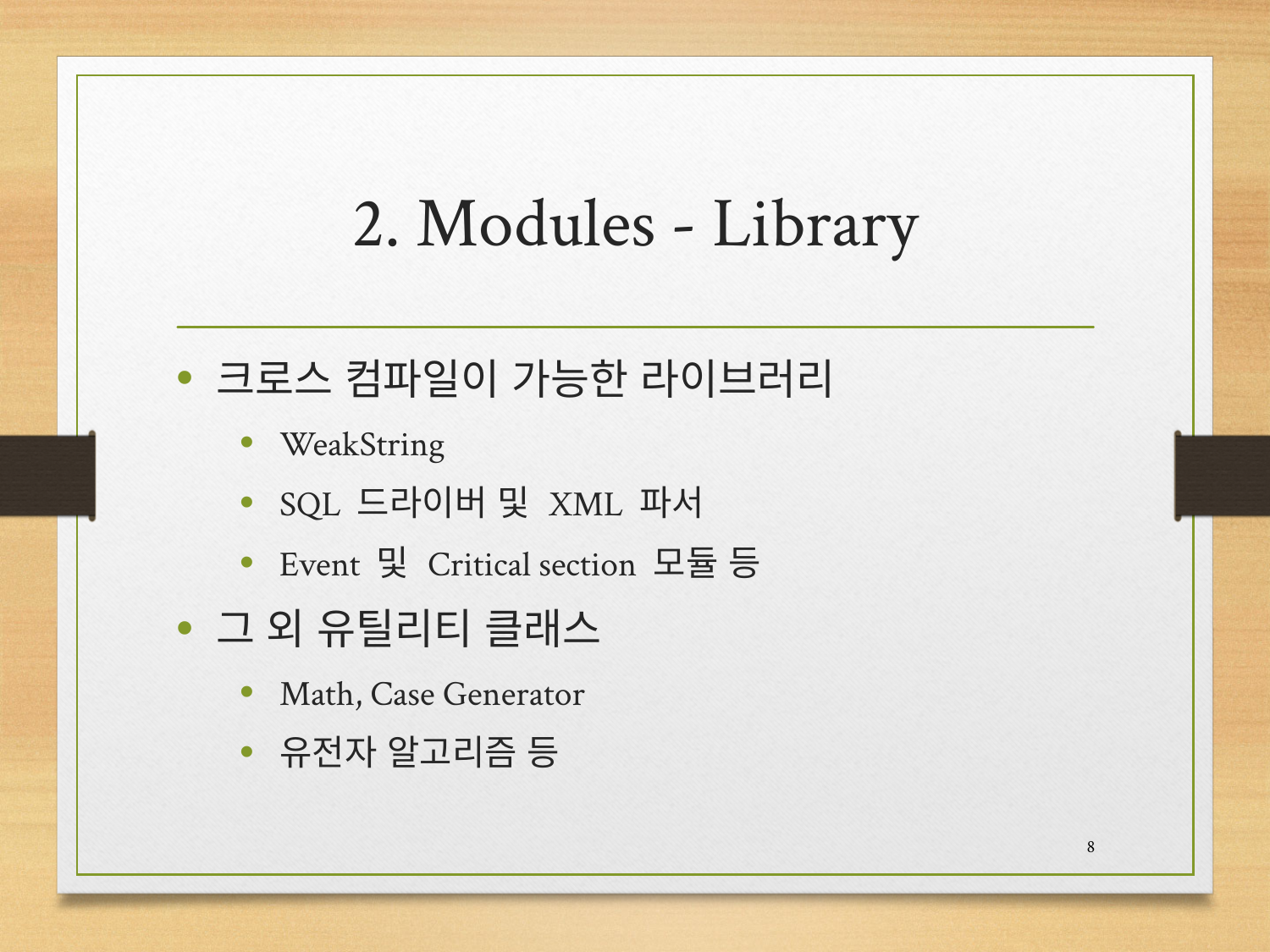

# 2. Modules - Library
크로스 컴파일이 가능한 라이브러리
WeakString
SQL 드라이버 및 XML 파서
Event 및 Critical section 모듈 등
그 외 유틸리티 클래스
Math, Case Generator
유전자 알고리즘 등
8